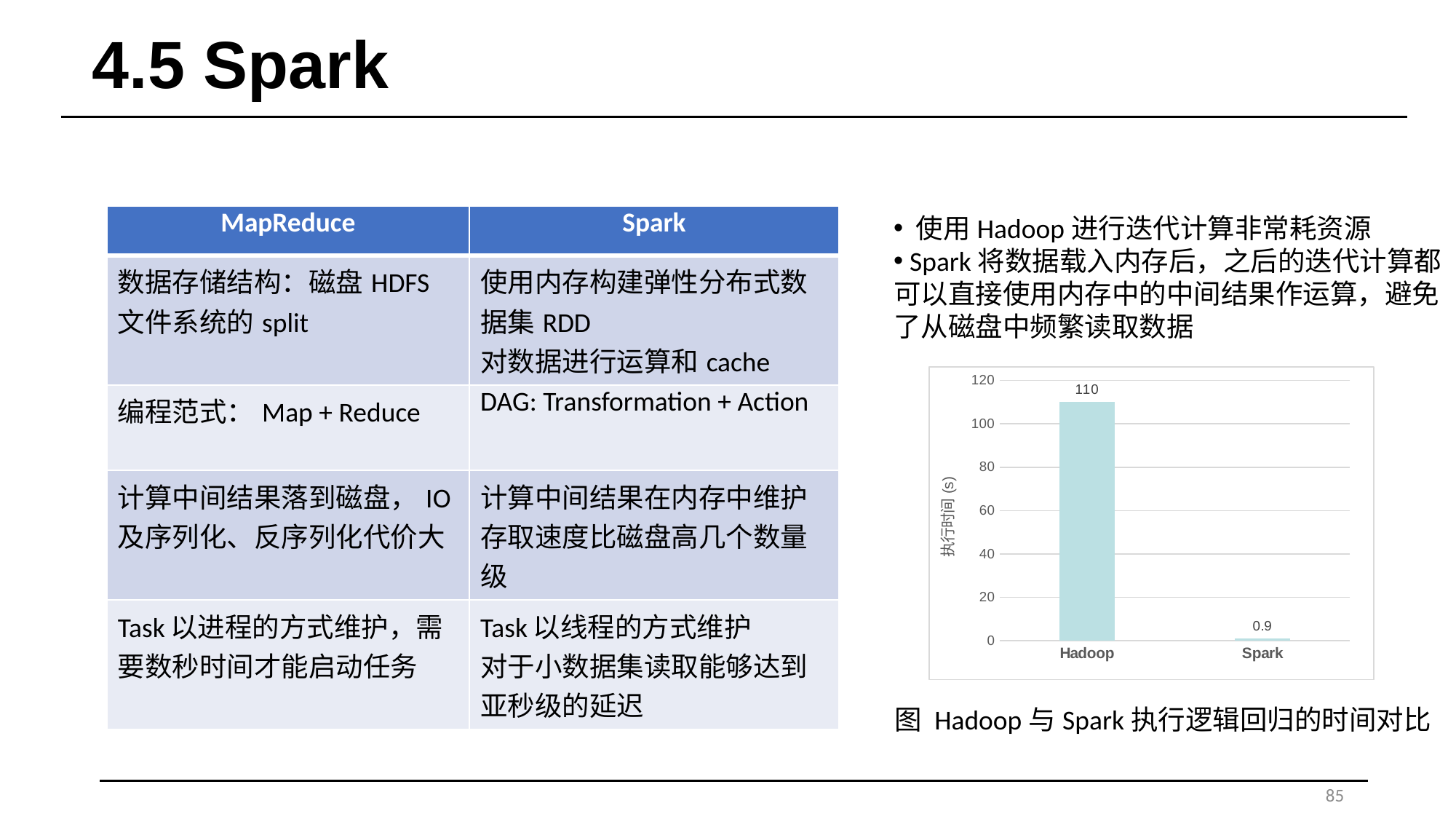

# 4.5 Spark
| MapReduce | Spark |
| --- | --- |
| 数据存储结构：磁盘HDFS文件系统的split | 使用内存构建弹性分布式数据集RDD 对数据进行运算和cache |
| 编程范式：Map + Reduce | DAG: Transformation + Action |
| 计算中间结果落到磁盘，IO及序列化、反序列化代价大 | 计算中间结果在内存中维护 存取速度比磁盘高几个数量级 |
| Task以进程的方式维护，需要数秒时间才能启动任务 | Task以线程的方式维护 对于小数据集读取能够达到亚秒级的延迟 |
 使用Hadoop进行迭代计算非常耗资源
 Spark将数据载入内存后，之后的迭代计算都可以直接使用内存中的中间结果作运算，避免了从磁盘中频繁读取数据

### Chart

| Category |  |
|---|---|
| Hadoop | 110.0 |
| Spark | 0.9 |
图 Hadoop与Spark执行逻辑回归的时间对比
85